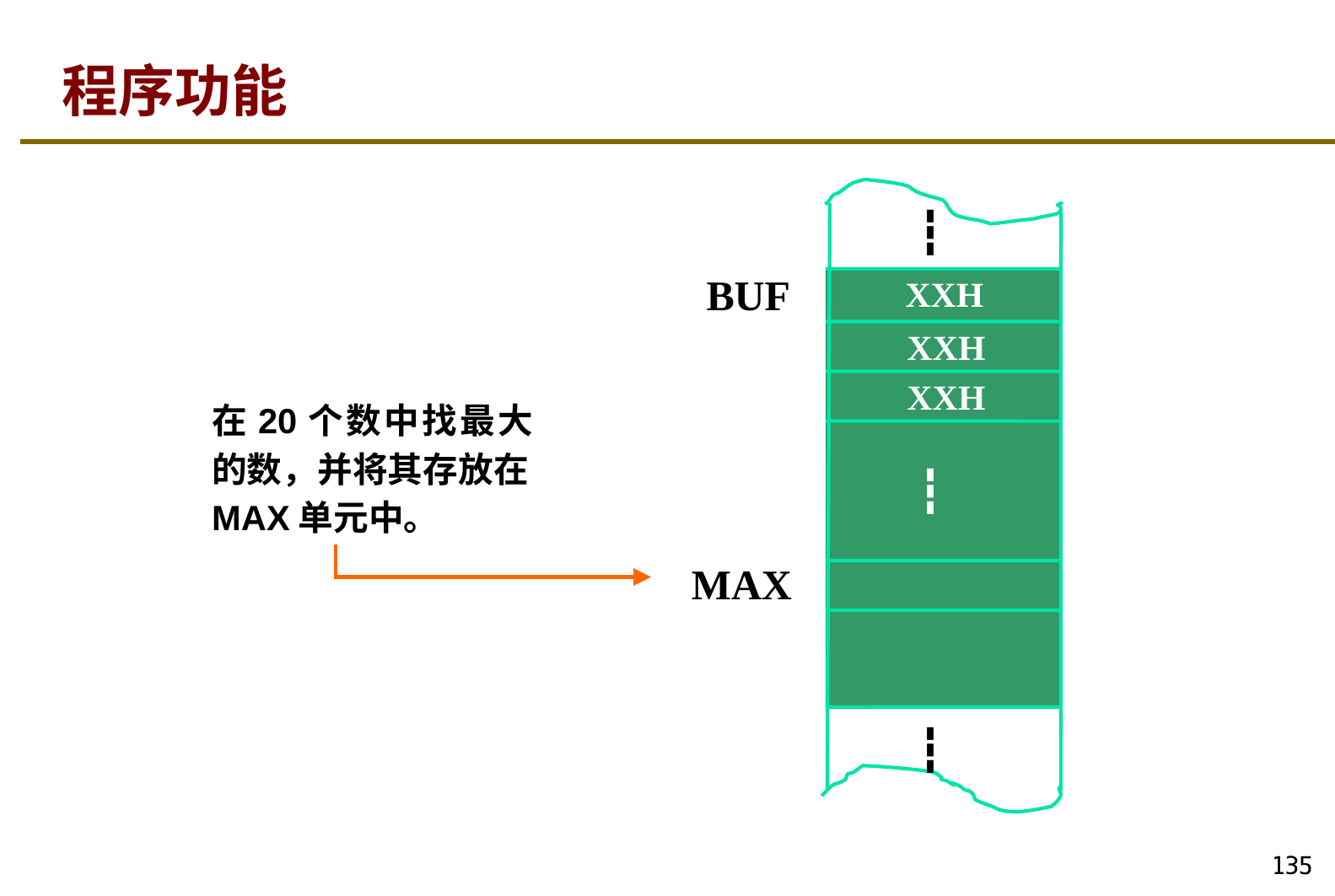

# 程序功能

┇

BUF
XXH

XXH

XXH

在20个数中找最大的数，并将其存放在MAX单元中。

┇
MAX

┇

135